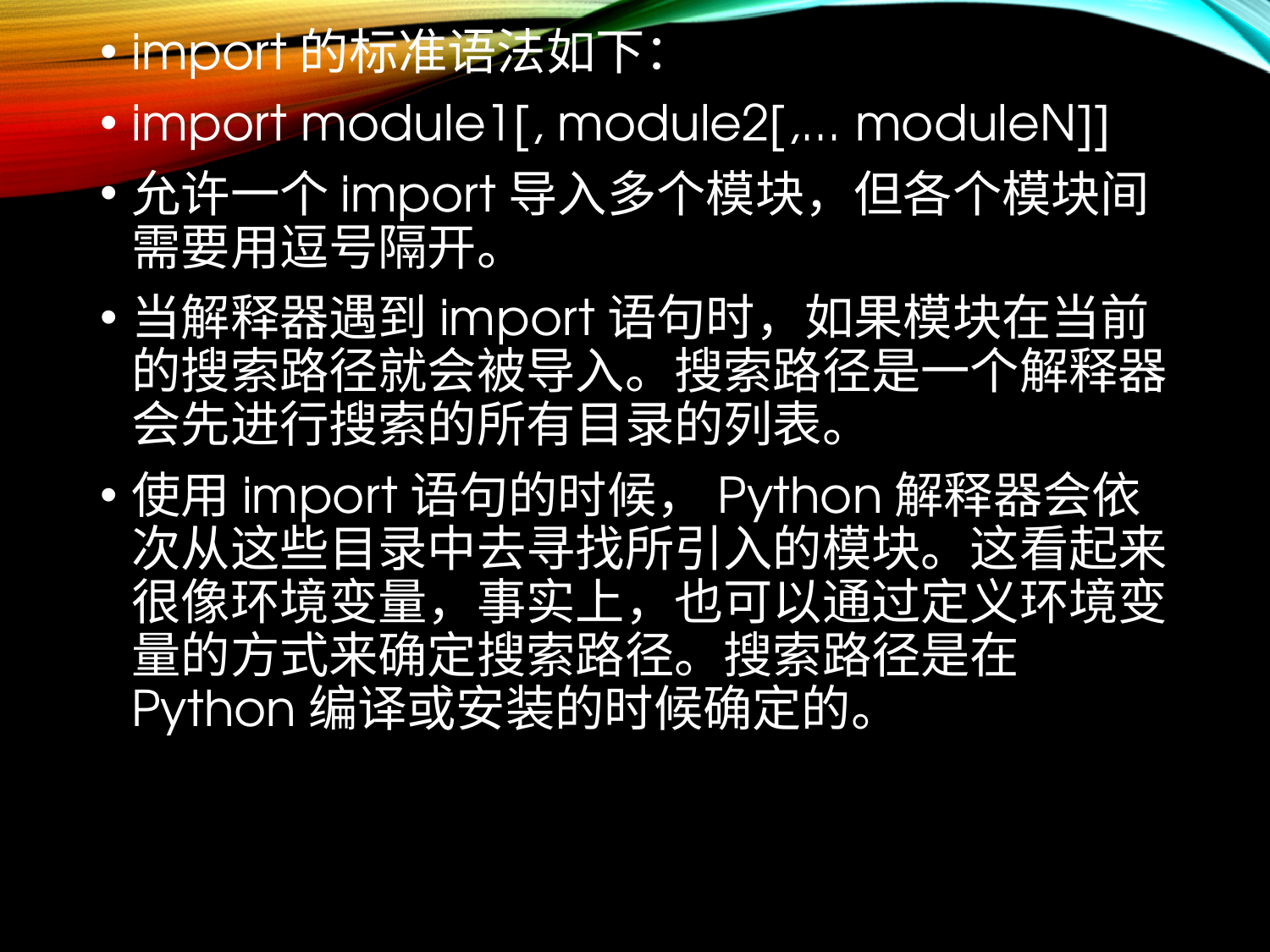

import的标准语法如下：
import module1[, module2[,... moduleN]]
允许一个import导入多个模块，但各个模块间需要用逗号隔开。
当解释器遇到import语句时，如果模块在当前的搜索路径就会被导入。搜索路径是一个解释器会先进行搜索的所有目录的列表。
使用import语句的时候，Python解释器会依次从这些目录中去寻找所引入的模块。这看起来很像环境变量，事实上，也可以通过定义环境变量的方式来确定搜索路径。搜索路径是在Python编译或安装的时候确定的。